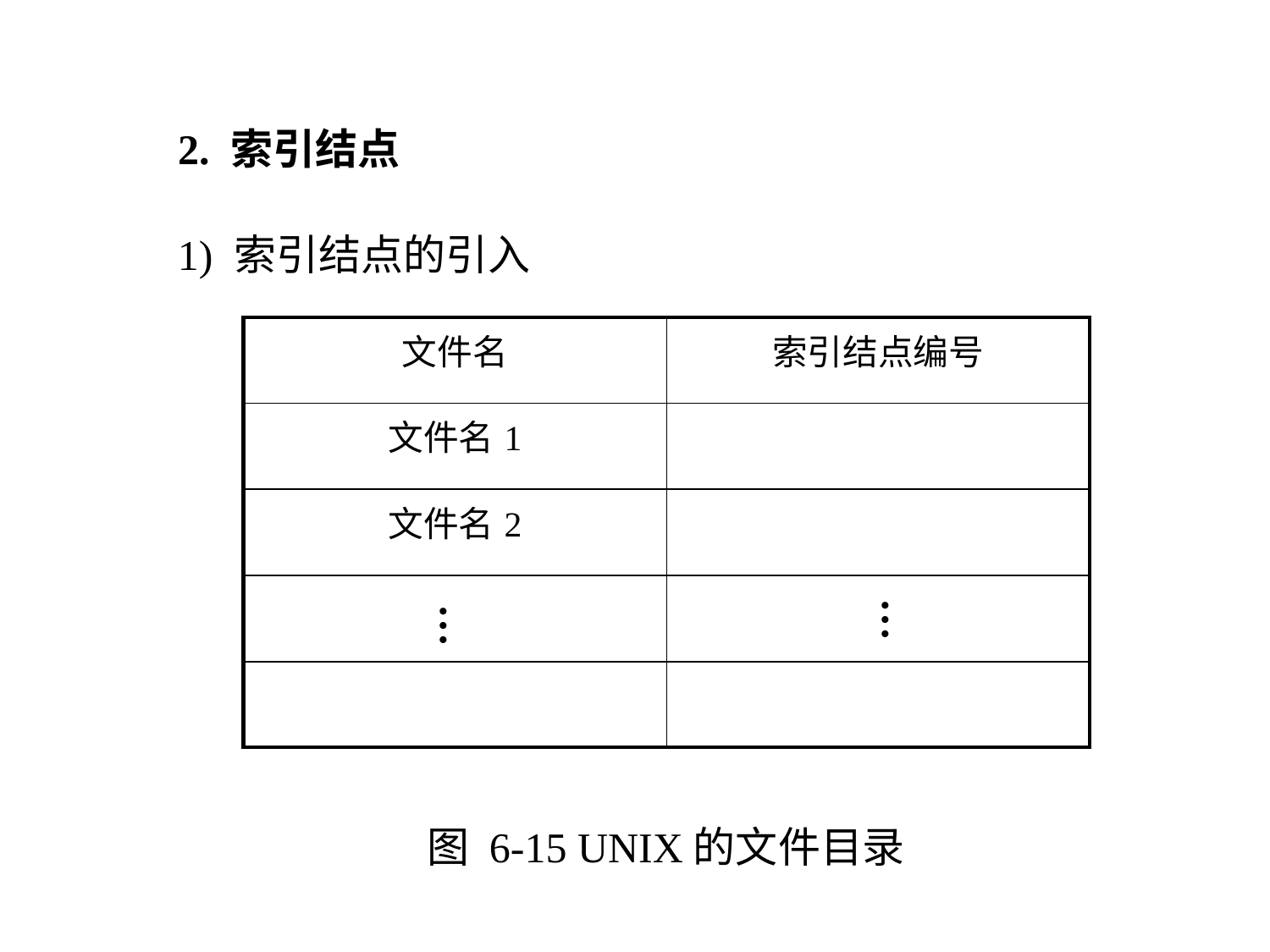

2. 索引结点
1) 索引结点的引入
| 文件名 | 索引结点编号 |
| --- | --- |
| 文件名1 |  |
| 文件名2 |  |
|  |  |
|  |  |
…
…
图 6-15 UNIX的文件目录